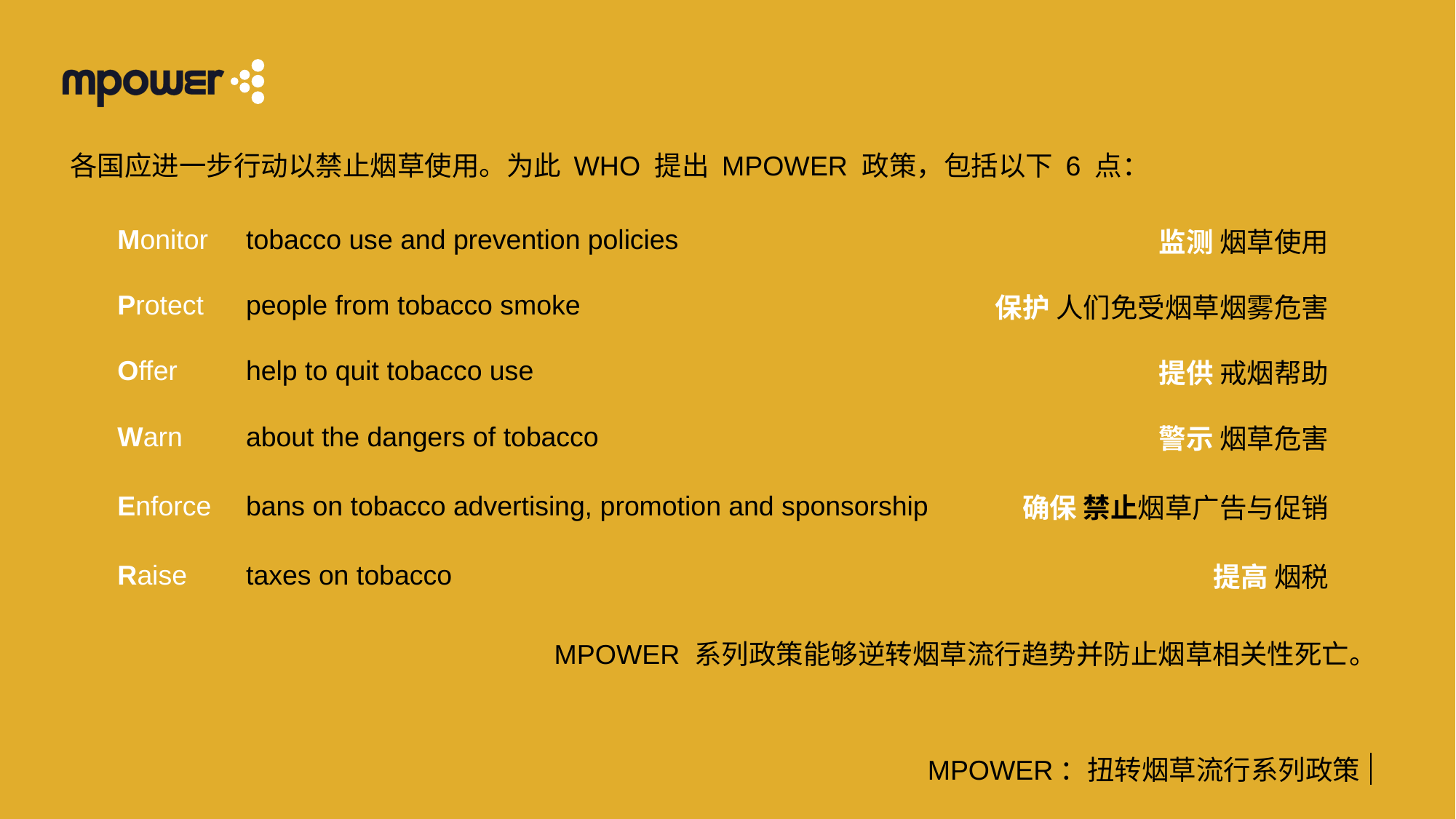

#
各国应进一步行动以禁止烟草使用。为此 WHO 提出 MPOWER 政策，包括以下 6 点：
| Monitor | tobacco use and prevention policies | 监测 烟草使用 |
| --- | --- | --- |
| Protect | people from tobacco smoke | 保护 人们免受烟草烟雾危害 |
| Offer | help to quit tobacco use | 提供 戒烟帮助 |
| Warn | about the dangers of tobacco | 警示 烟草危害 |
| Enforce | bans on tobacco advertising, promotion and sponsorship | 确保 禁止烟草广告与促销 |
| Raise | taxes on tobacco | 提高 烟税 |
MPOWER 系列政策能够逆转烟草流行趋势并防止烟草相关性死亡。